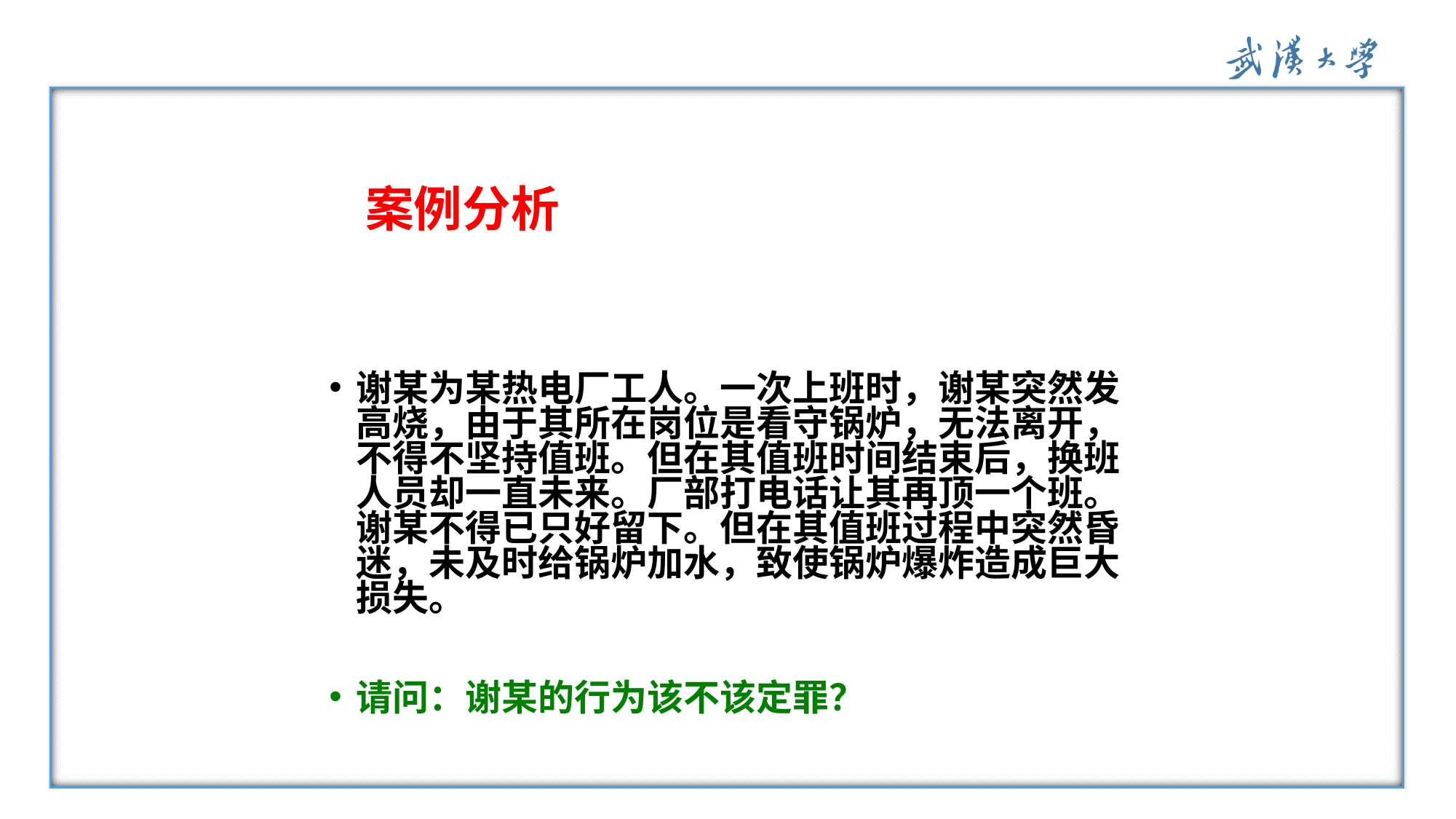

#
案例分析

谢某为某热电厂工人。一次上班时，谢某突然发高烧，由于其所在岗位是看守锅炉，无法离开，不得不坚持值班。但在其值班时间结束后，换班人员却一直未来。厂部打电话让其再顶一个班。谢某不得已只好留下。但在其值班过程中突然昏迷，未及时给锅炉加水，致使锅炉爆炸造成巨大损失。

请问：谢某的行为该不该定罪？